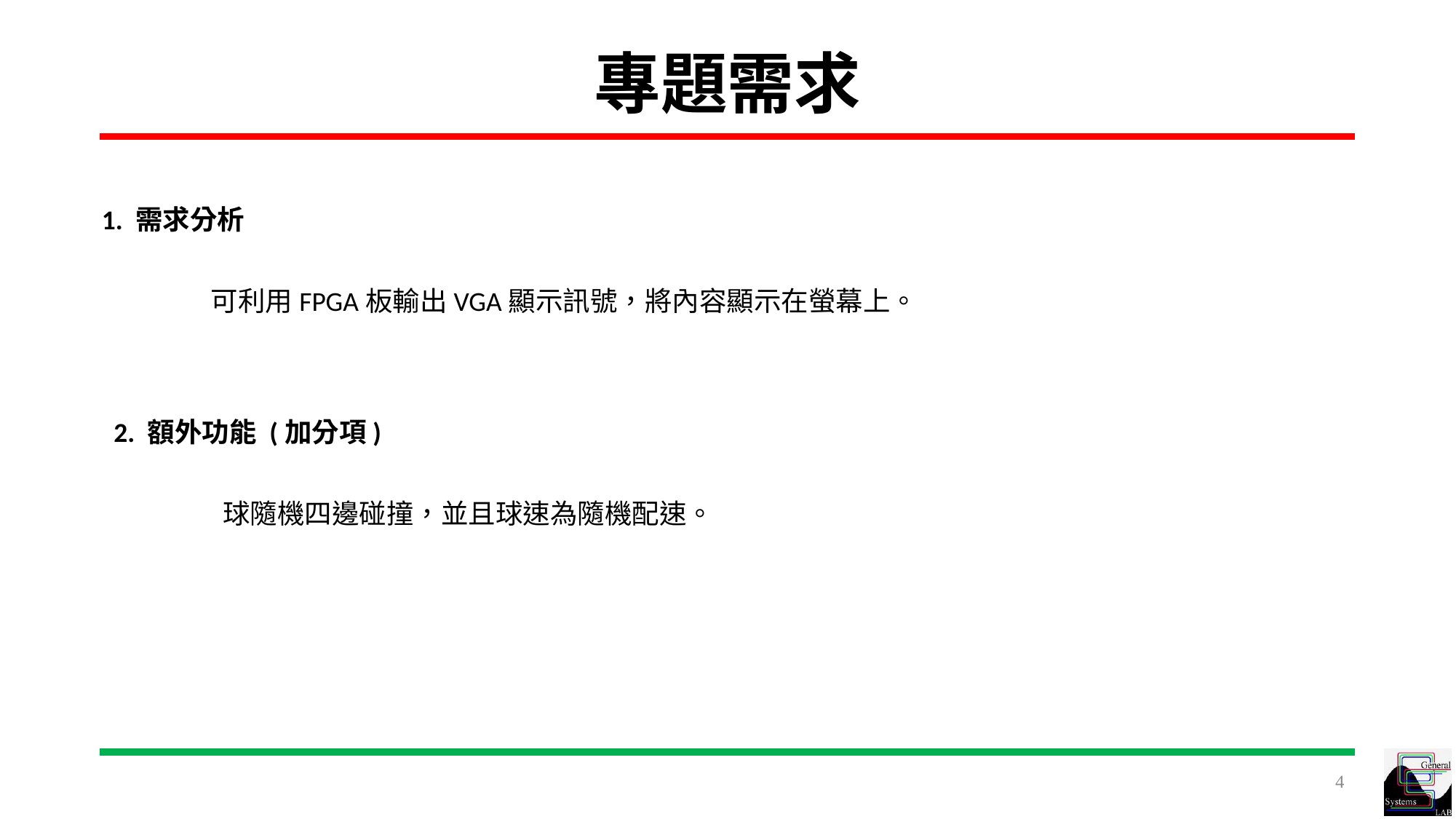

# 專題需求
1. 需求分析

	可利用FPGA板輸出VGA顯示訊號，將內容顯示在螢幕上。
2. 額外功能 (加分項)

	球隨機四邊碰撞，並且球速為隨機配速。

4